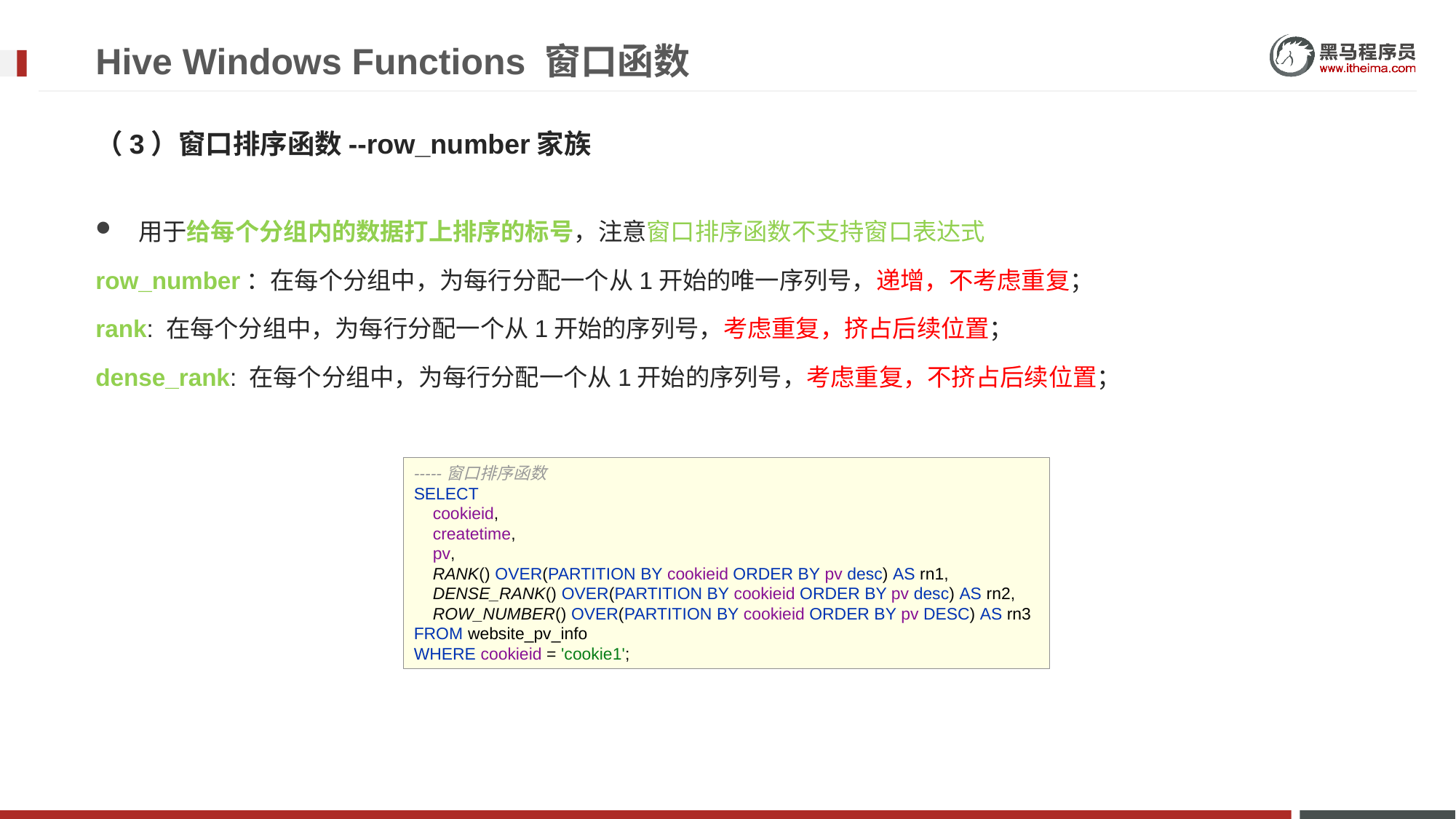

# Hive Windows Functions 窗口函数
（3）窗口排序函数--row_number家族
用于给每个分组内的数据打上排序的标号，注意窗口排序函数不支持窗口表达式
row_number：在每个分组中，为每行分配一个从1开始的唯一序列号，递增，不考虑重复；
rank: 在每个分组中，为每行分配一个从1开始的序列号，考虑重复，挤占后续位置；
dense_rank: 在每个分组中，为每行分配一个从1开始的序列号，考虑重复，不挤占后续位置；

-----窗口排序函数
SELECT
    cookieid,
    createtime,
    pv,
    RANK() OVER(PARTITION BY cookieid ORDER BY pv desc) AS rn1,
    DENSE_RANK() OVER(PARTITION BY cookieid ORDER BY pv desc) AS rn2,
    ROW_NUMBER() OVER(PARTITION BY cookieid ORDER BY pv DESC) AS rn3
FROM website_pv_info
WHERE cookieid = 'cookie1';